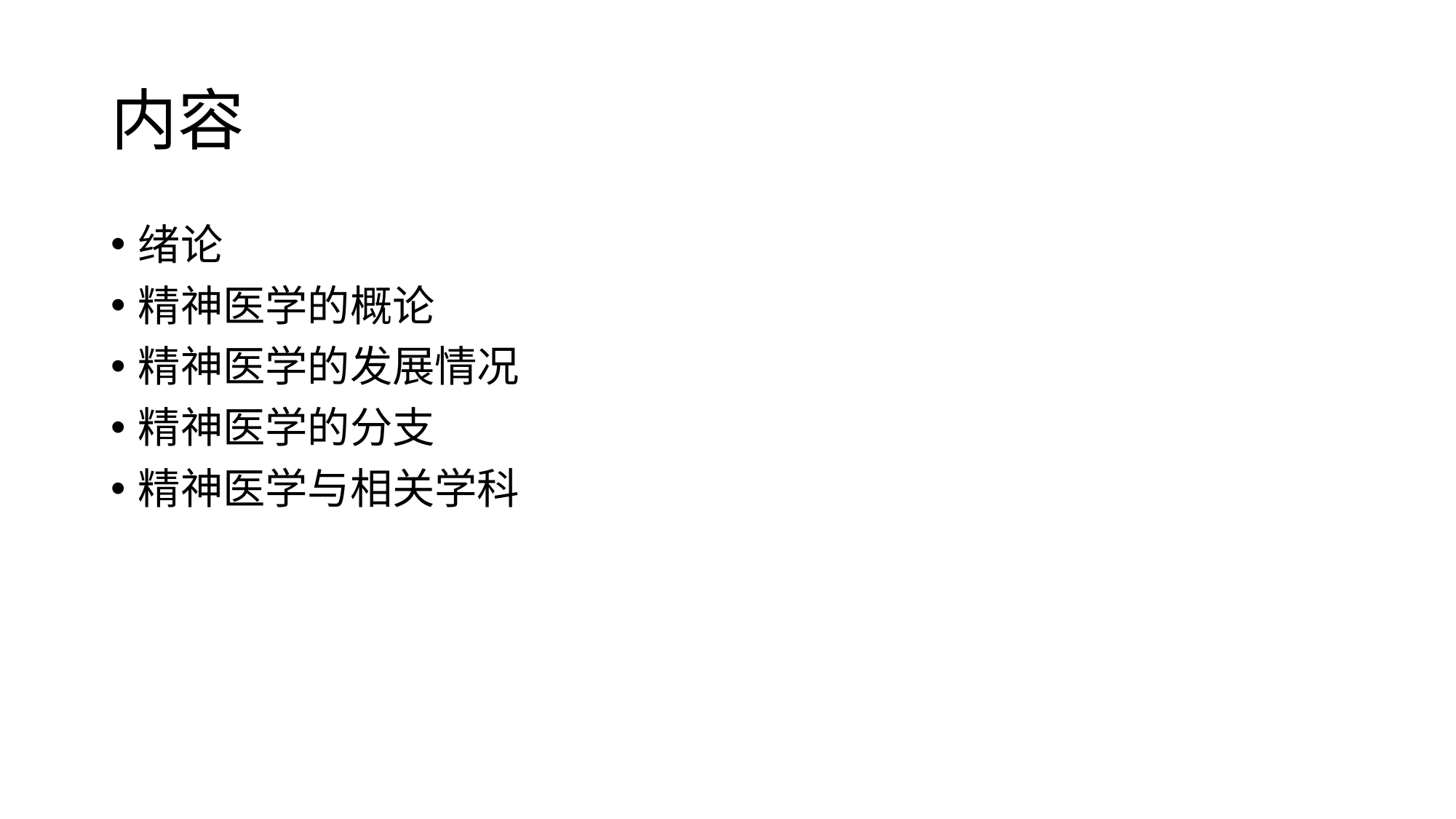

# 内容
绪论
精神医学的概论
精神医学的发展情况
精神医学的分支
精神医学与相关学科